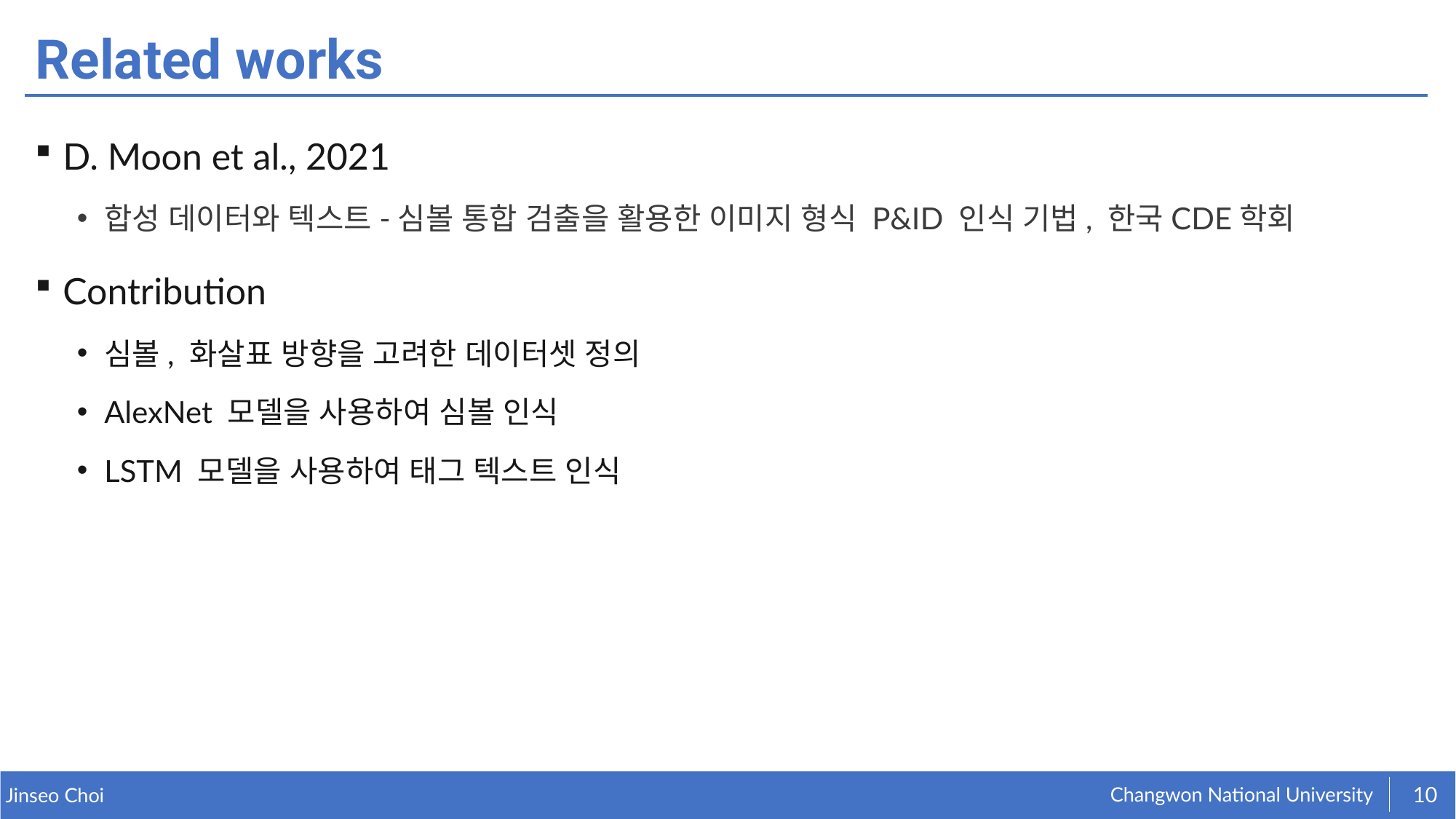

# Related works
D. Moon et al., 2021
합성 데이터와 텍스트-심볼 통합 검출을 활용한 이미지 형식 P&ID 인식 기법, 한국CDE학회
Contribution
심볼, 화살표 방향을 고려한 데이터셋 정의
AlexNet 모델을 사용하여 심볼 인식
LSTM 모델을 사용하여 태그 텍스트 인식

10